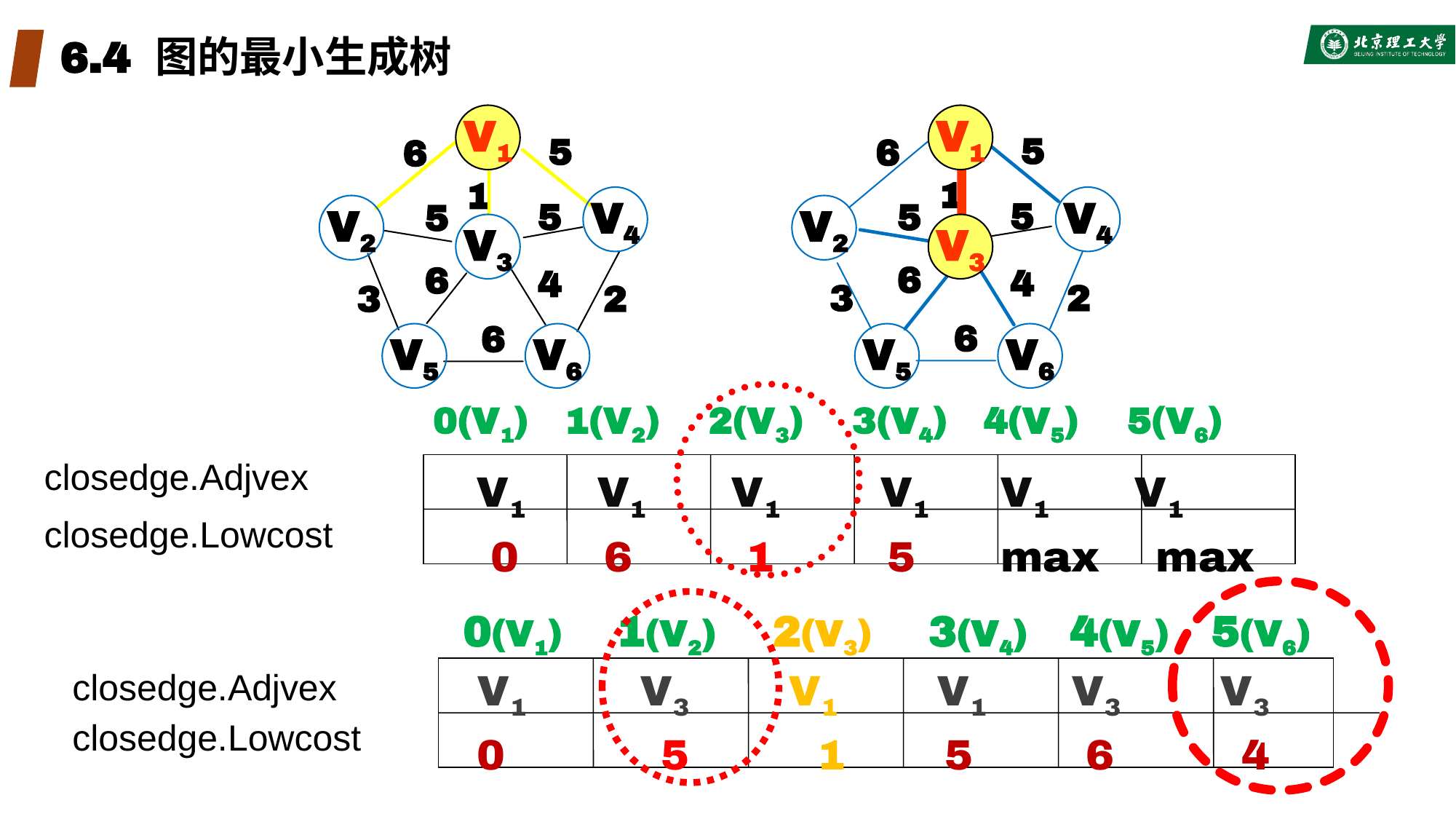

# 6.4 图的最小生成树
V1
V4
V2
V3
V5
V6
V1
V4
V2
V3
V5
V6
5
6

1

5
5

6

4

3
2

6

5
6

1

5
5

6

4
3

2

6

 0(V1)   1(V2)    2(V3)    3(V4)   4(V5)    5(V6)
closedge.Adjvex closedge.Lowcost

  V1     V1      V1       V1     V1      V1
   0      6        1        5      max    max

 0(V1)    1(V2)    2(V3)    3(V4)   4(V5)   5(V6)
closedge.Adjvex closedge.Lowcost
  V1        V3       V1       V1      V3       V3
  0           5         1       5        6         4